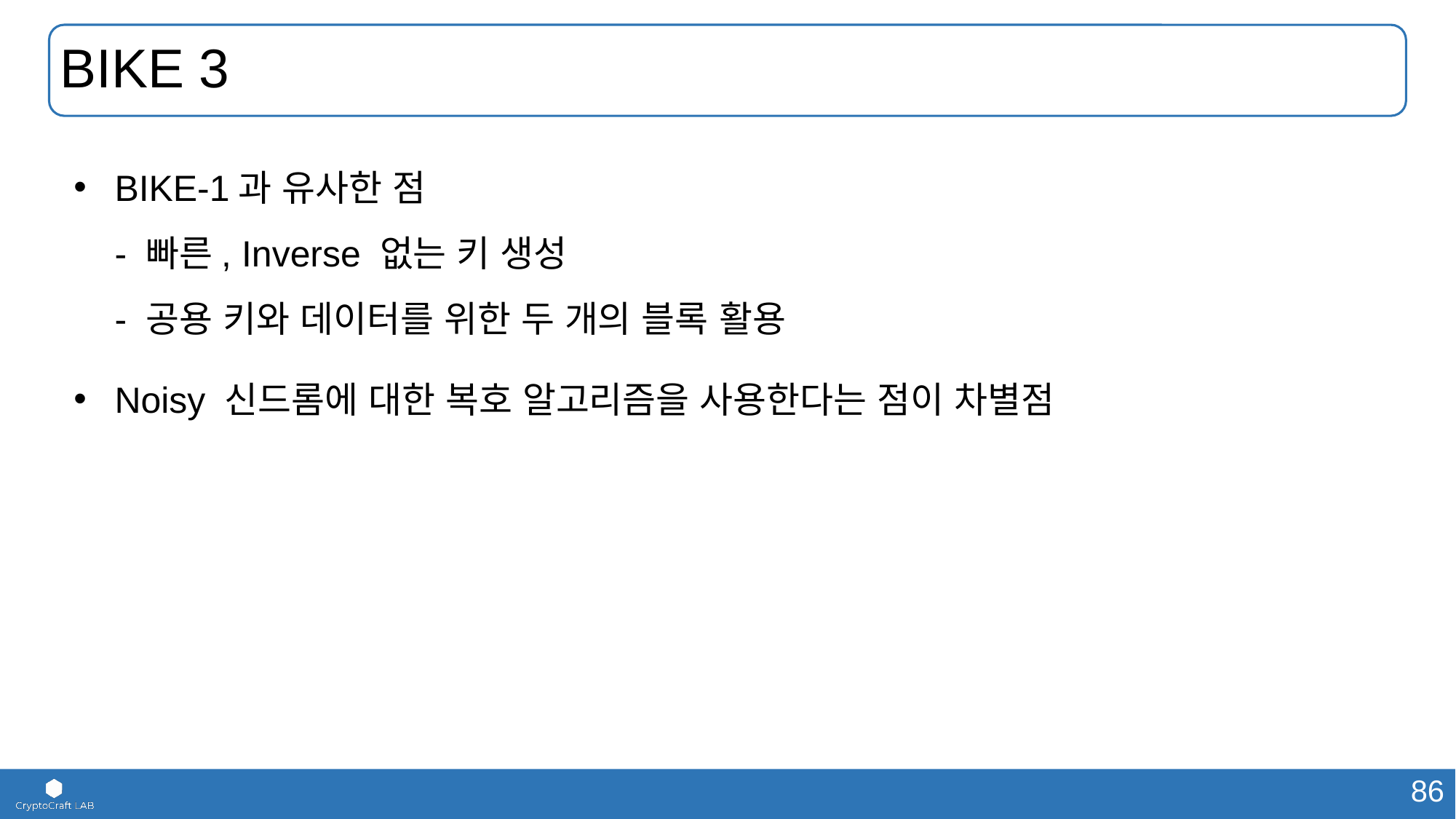

# BIKE 3
BIKE-1과 유사한 점
- 빠른, Inverse 없는 키 생성
- 공용 키와 데이터를 위한 두 개의 블록 활용
Noisy 신드롬에 대한 복호 알고리즘을 사용한다는 점이 차별점